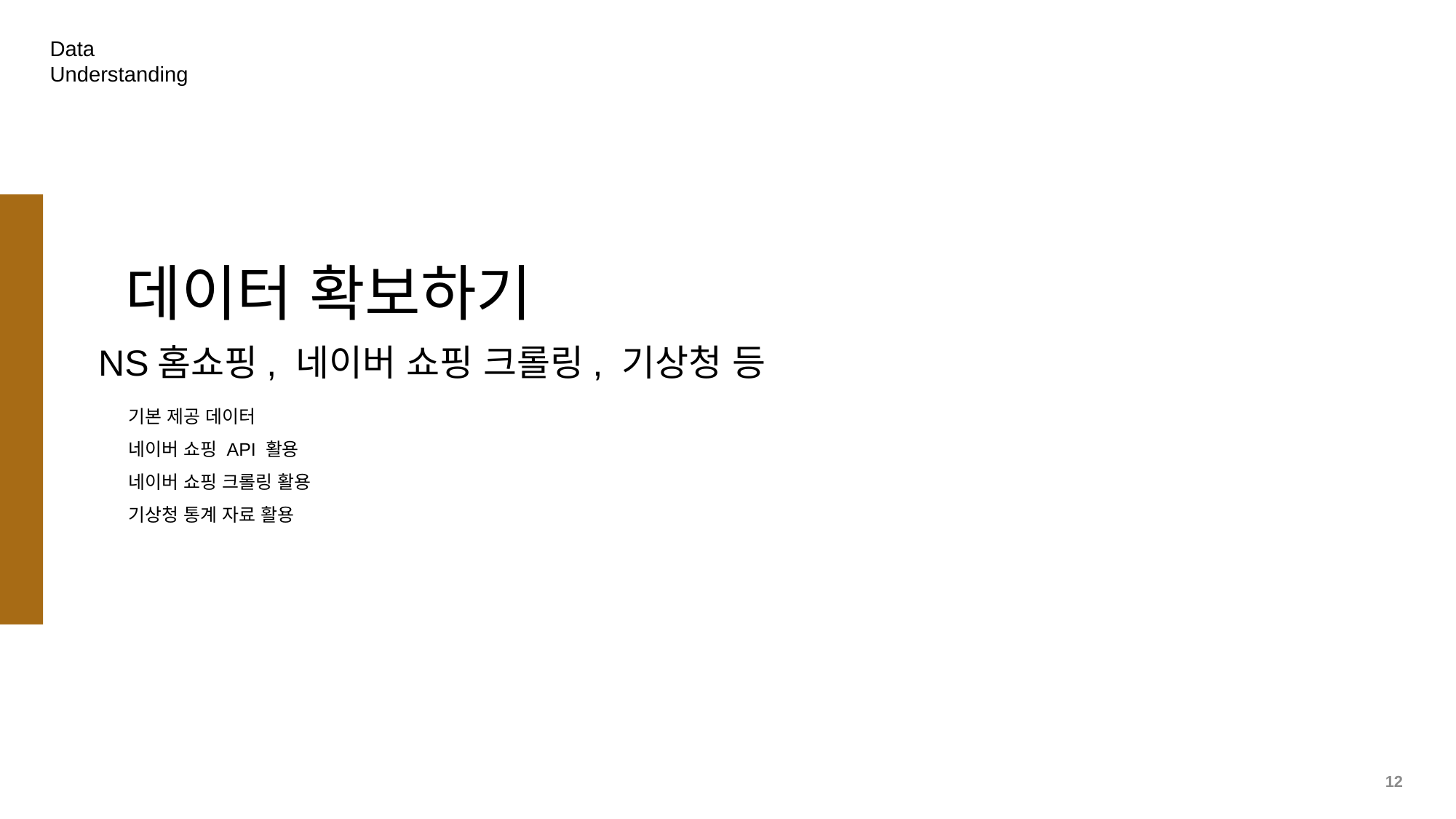

Data
Understanding
데이터 확보하기
NS홈쇼핑, 네이버 쇼핑 크롤링, 기상청 등

기본 제공 데이터
네이버 쇼핑 API 활용
네이버 쇼핑 크롤링 활용
기상청 통계 자료 활용
12